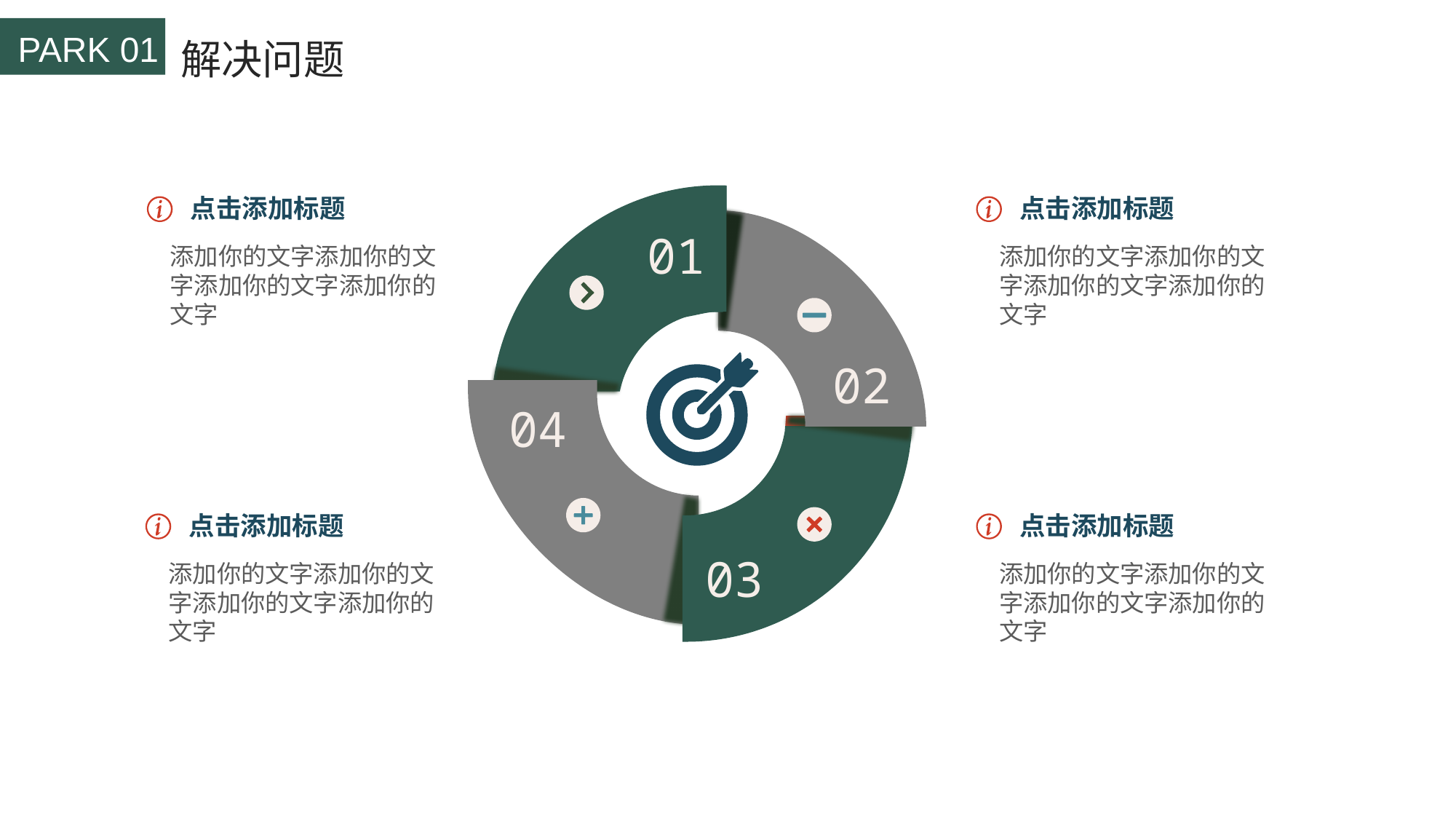

解决问题

01

02

04

03
点击添加标题

添加你的文字添加你的文字添加你的文字添加你的文字
点击添加标题

添加你的文字添加你的文字添加你的文字添加你的文字
点击添加标题

添加你的文字添加你的文字添加你的文字添加你的文字
点击添加标题

添加你的文字添加你的文字添加你的文字添加你的文字